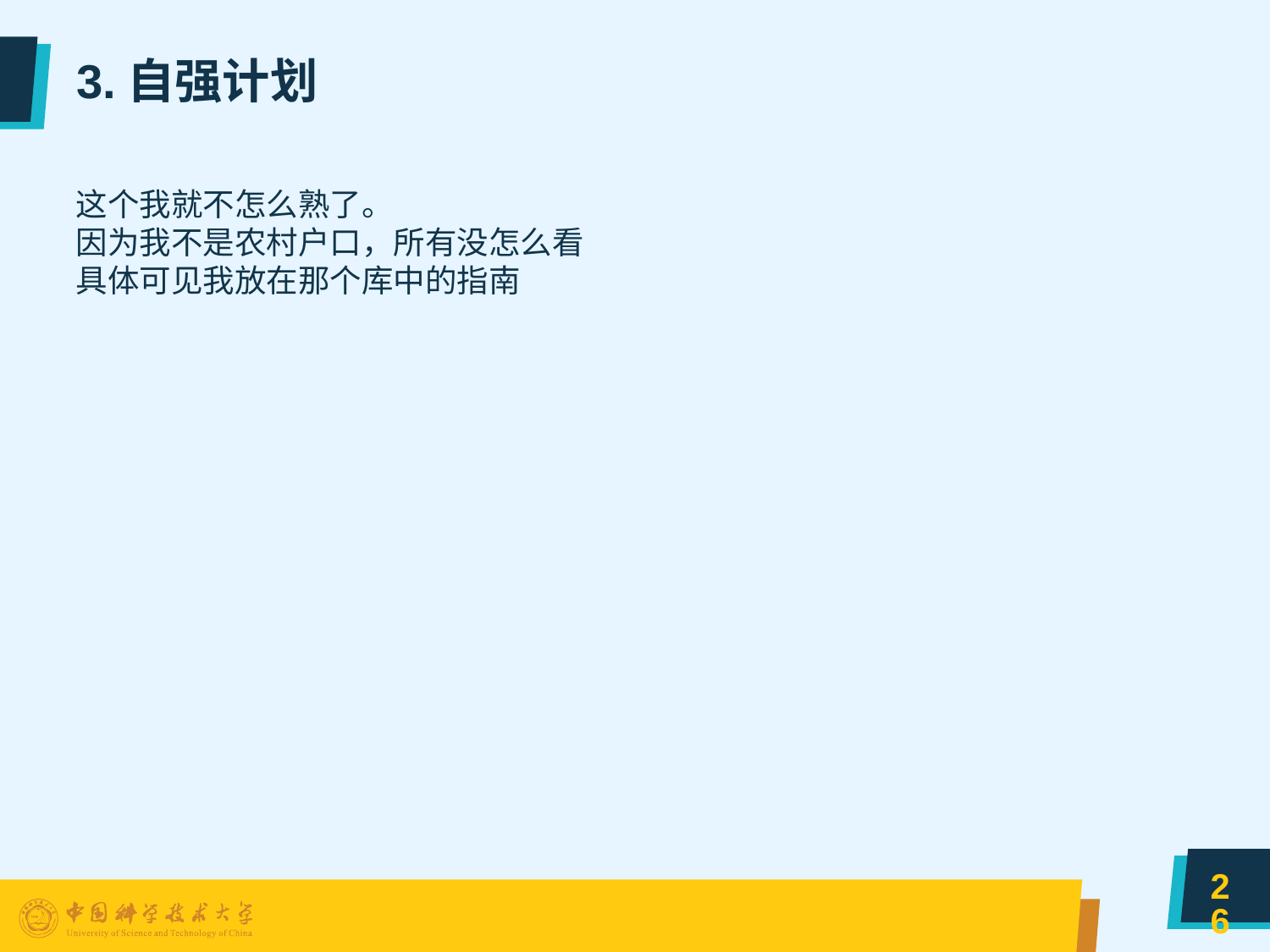

# 3.自强计划
这个我就不怎么熟了。
因为我不是农村户口，所有没怎么看
具体可见我放在那个库中的指南
26